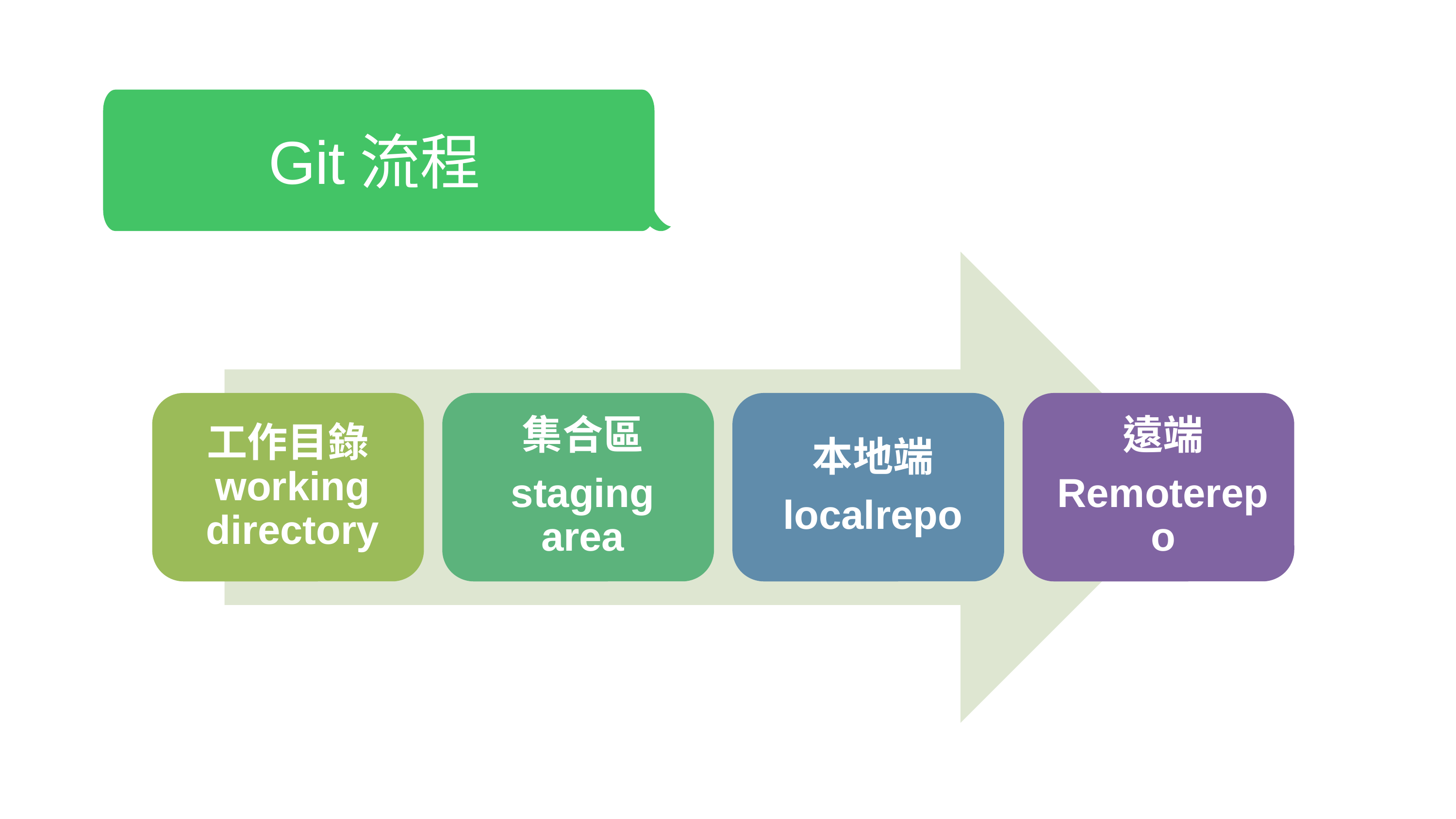

Git流程
工作目錄working directory
集合區
staging area
本地端
localrepo
遠端
Remoterepo